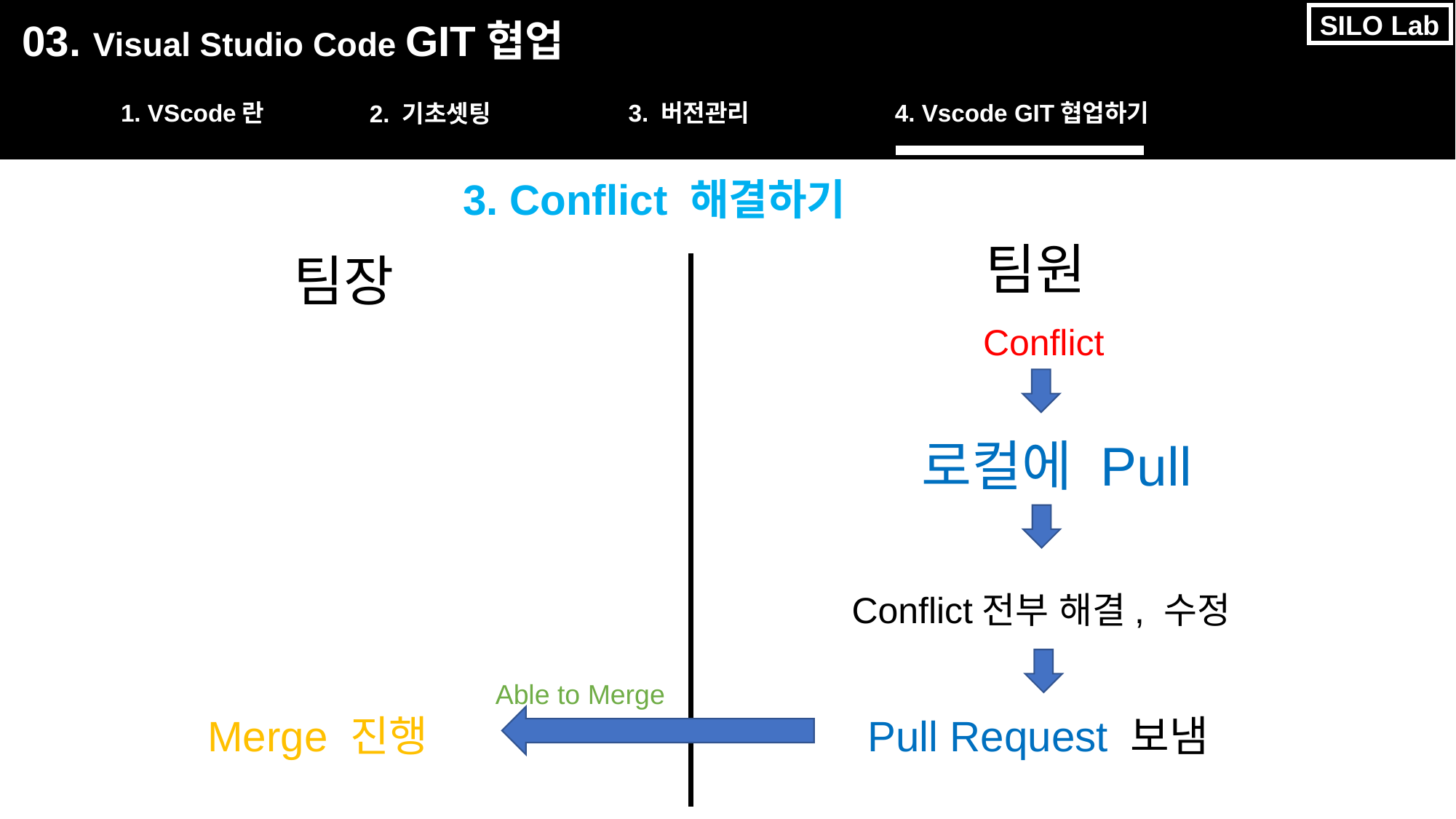

SILO Lab
03. Visual Studio Code GIT협업
1. VScode란
3. 버전관리
4. Vscode GIT협업하기
2. 기초셋팅
3. Conflict 해결하기
팀원
팀장
Conflict

로컬에 Pull

Conflict전부 해결, 수정

Able to Merge
Merge 진행
Pull Request 보냄